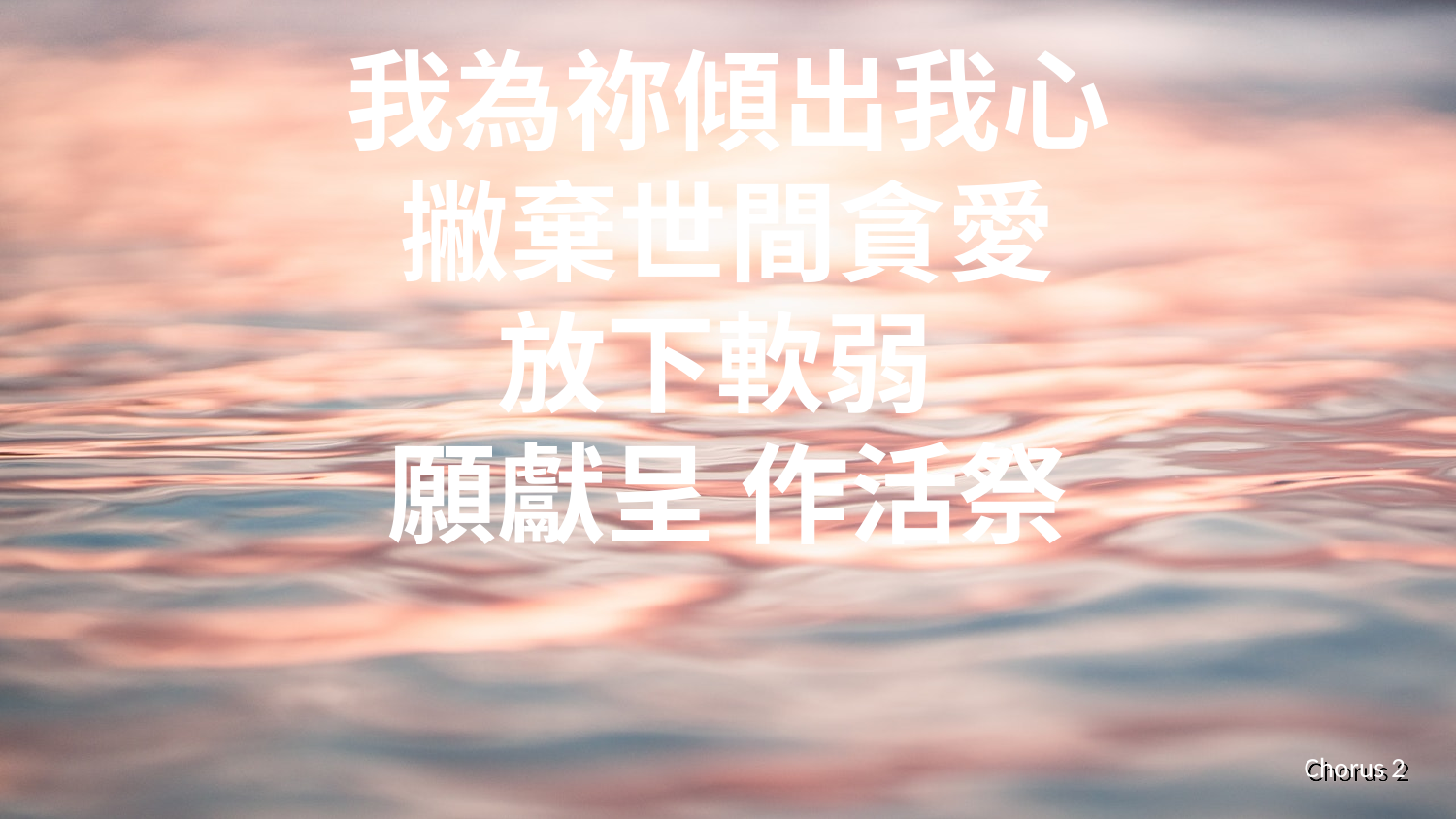

我為祢傾出我心
撇棄世間貪愛
放下軟弱
願獻呈 作活祭

Chorus 2